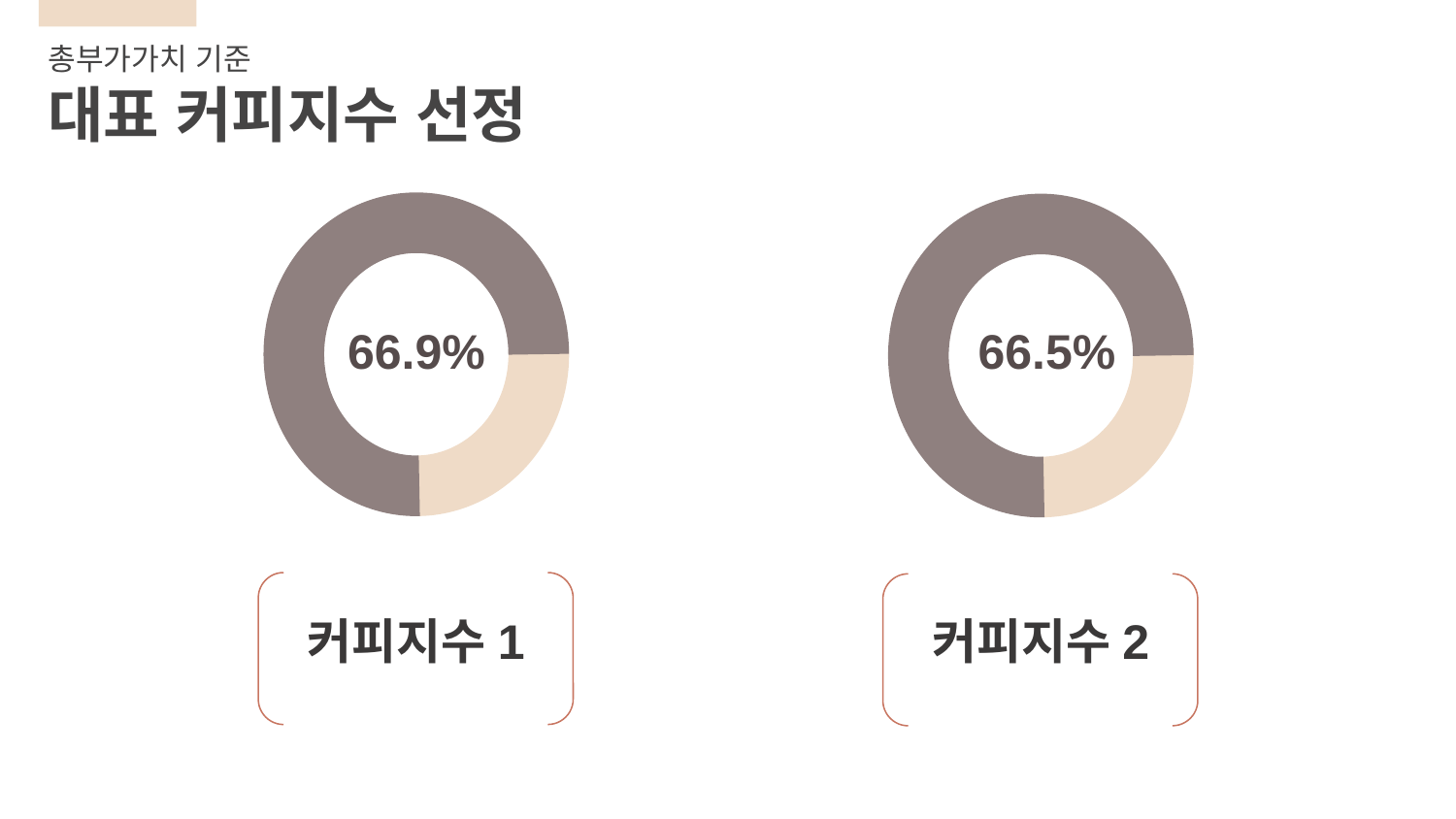

총부가가치 기준
대표 커피지수 선정

66.9%
66.5%

커피지수1
커피지수2